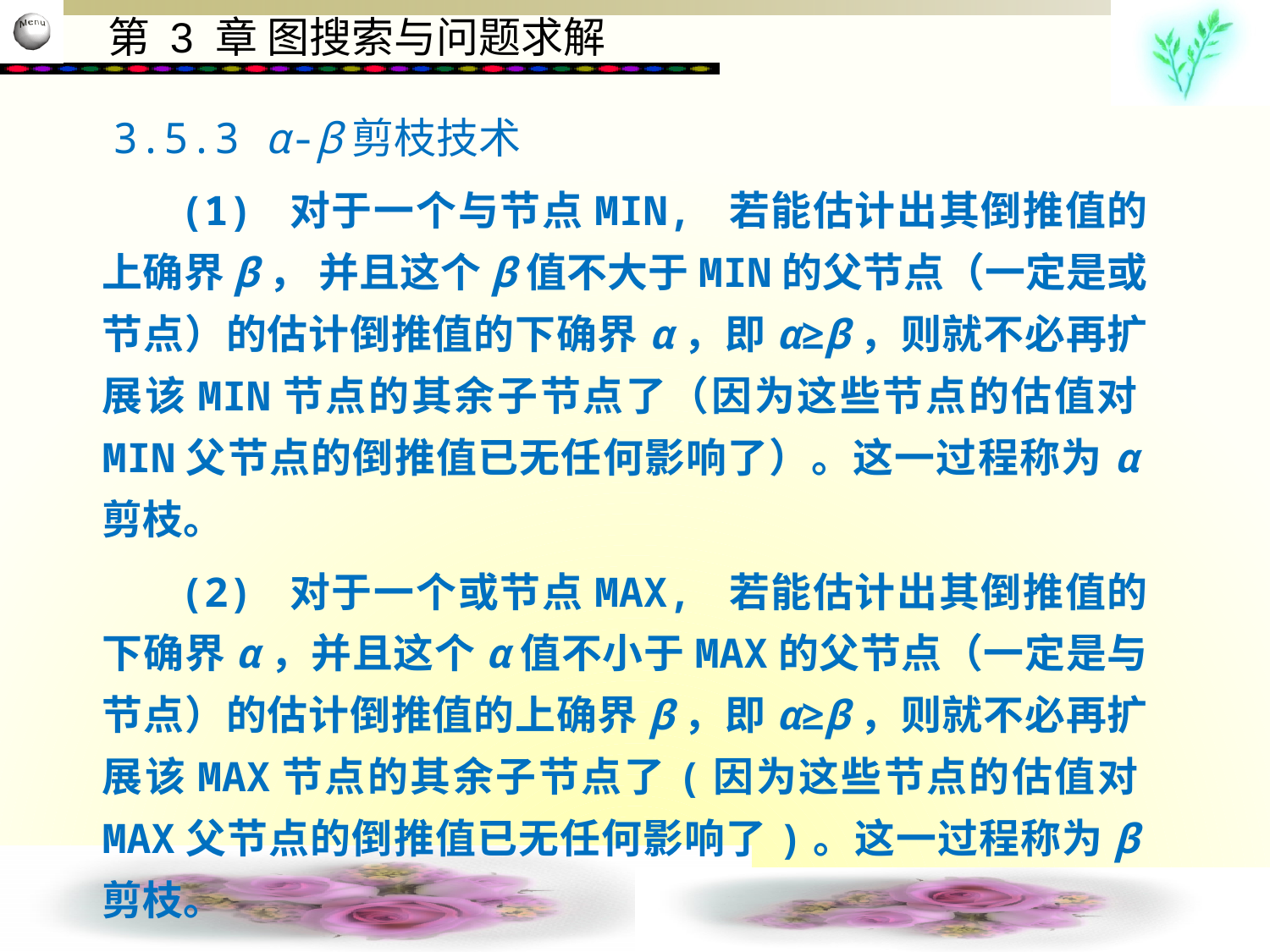

3.5.3 α-β剪枝技术
   (1) 对于一个与节点MIN, 若能估计出其倒推值的上确界β， 并且这个β值不大于MIN的父节点（一定是或节点）的估计倒推值的下确界α，即α≥β，则就不必再扩展该MIN节点的其余子节点了（因为这些节点的估值对MIN父节点的倒推值已无任何影响了）。这一过程称为α剪枝。
   (2) 对于一个或节点MAX, 若能估计出其倒推值的下确界α，并且这个α值不小于MAX的父节点（一定是与节点）的估计倒推值的上确界β，即α≥β，则就不必再扩展该MAX节点的其余子节点了(因为这些节点的估值对MAX父节点的倒推值已无任何影响了)。这一过程称为β剪枝。